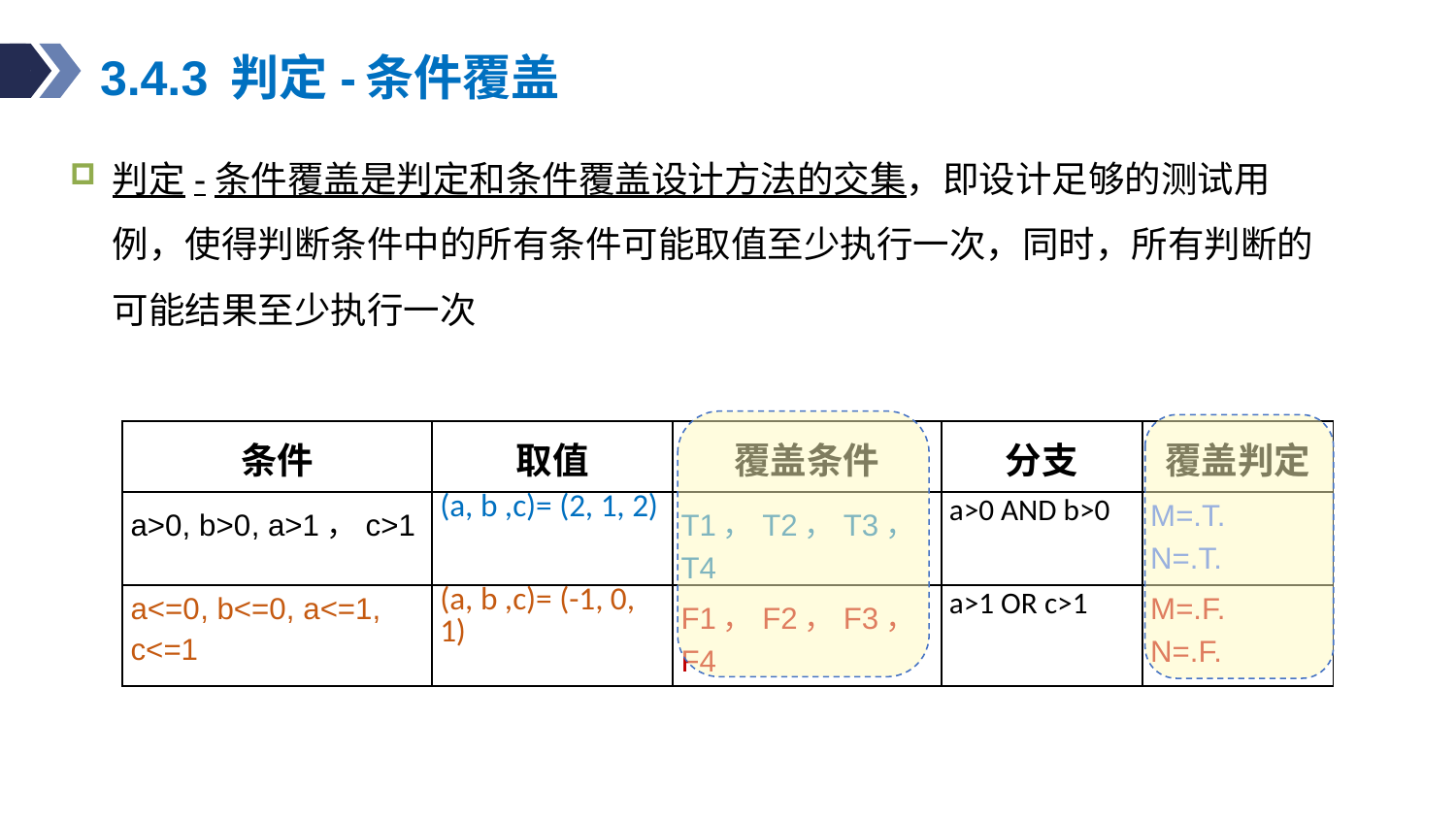

# 3.4.3 判定-条件覆盖
判定-条件覆盖是判定和条件覆盖设计方法的交集，即设计足够的测试用例，使得判断条件中的所有条件可能取值至少执行一次，同时，所有判断的可能结果至少执行一次

| 条件 | 取值 | 覆盖条件 | 分支 | 覆盖判定 |
| --- | --- | --- | --- | --- |
| a>0, b>0, a>1，c>1 | (a, b ,c)= (2, 1, 2) | T1，T2，T3，T4 | a>0 AND b>0 | M=.T. N=.T. |
| a<=0, b<=0, a<=1, c<=1 | (a, b ,c)= (-1, 0, 1) | F1，F2，F3，F4 | a>1 OR c>1 | M=.F. N=.F. |